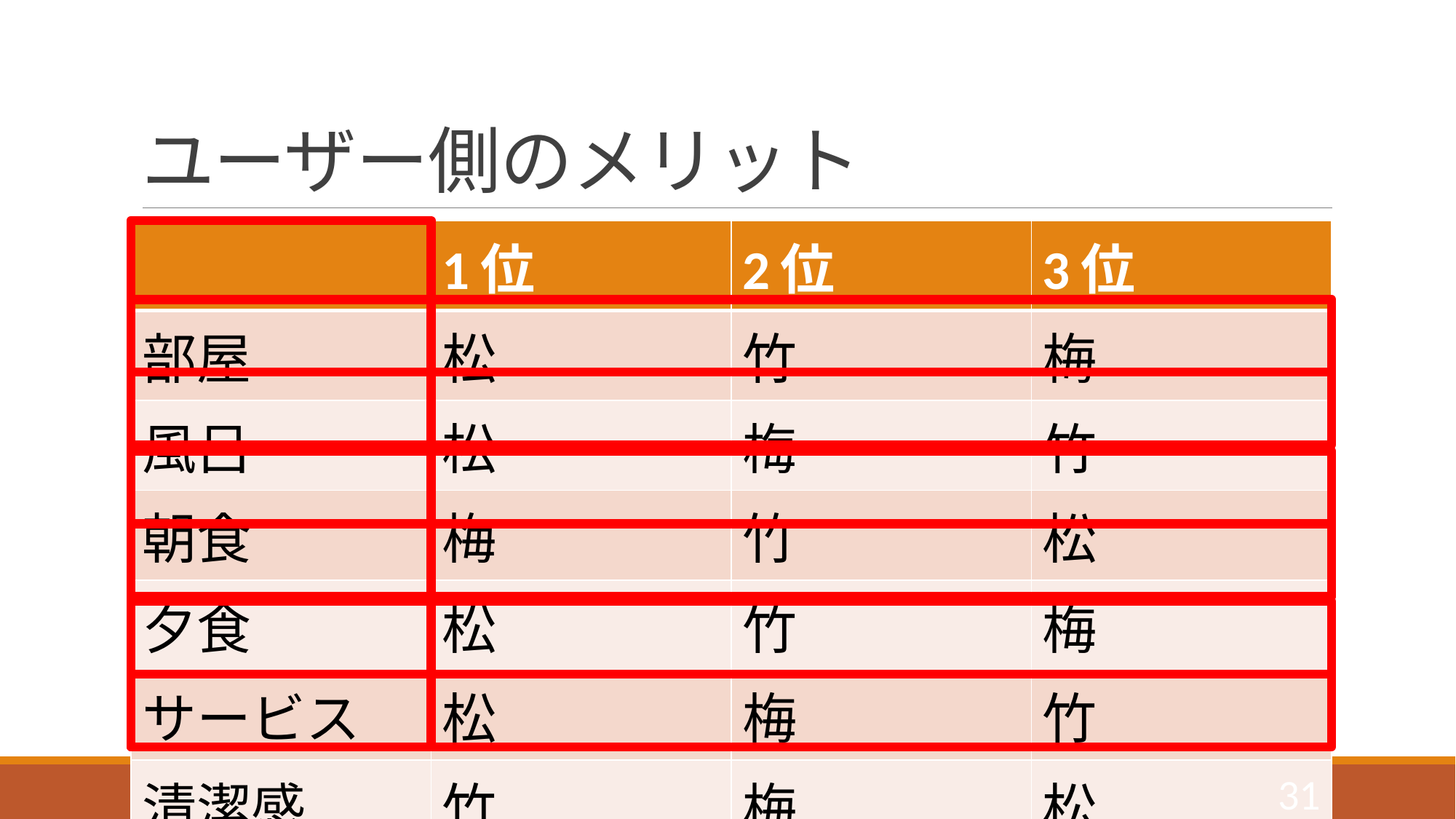

# ユーザー側のメリット
|  | 1位 | 2位 | 3位 |
| --- | --- | --- | --- |
| 部屋 | 松 | 竹 | 梅 |
| 風呂 | 松 | 梅 | 竹 |
| 朝食 | 梅 | 竹 | 松 |
| 夕食 | 松 | 竹 | 梅 |
| サービス | 松 | 梅 | 竹 |
| 清潔感 | 竹 | 梅 | 松 |

31